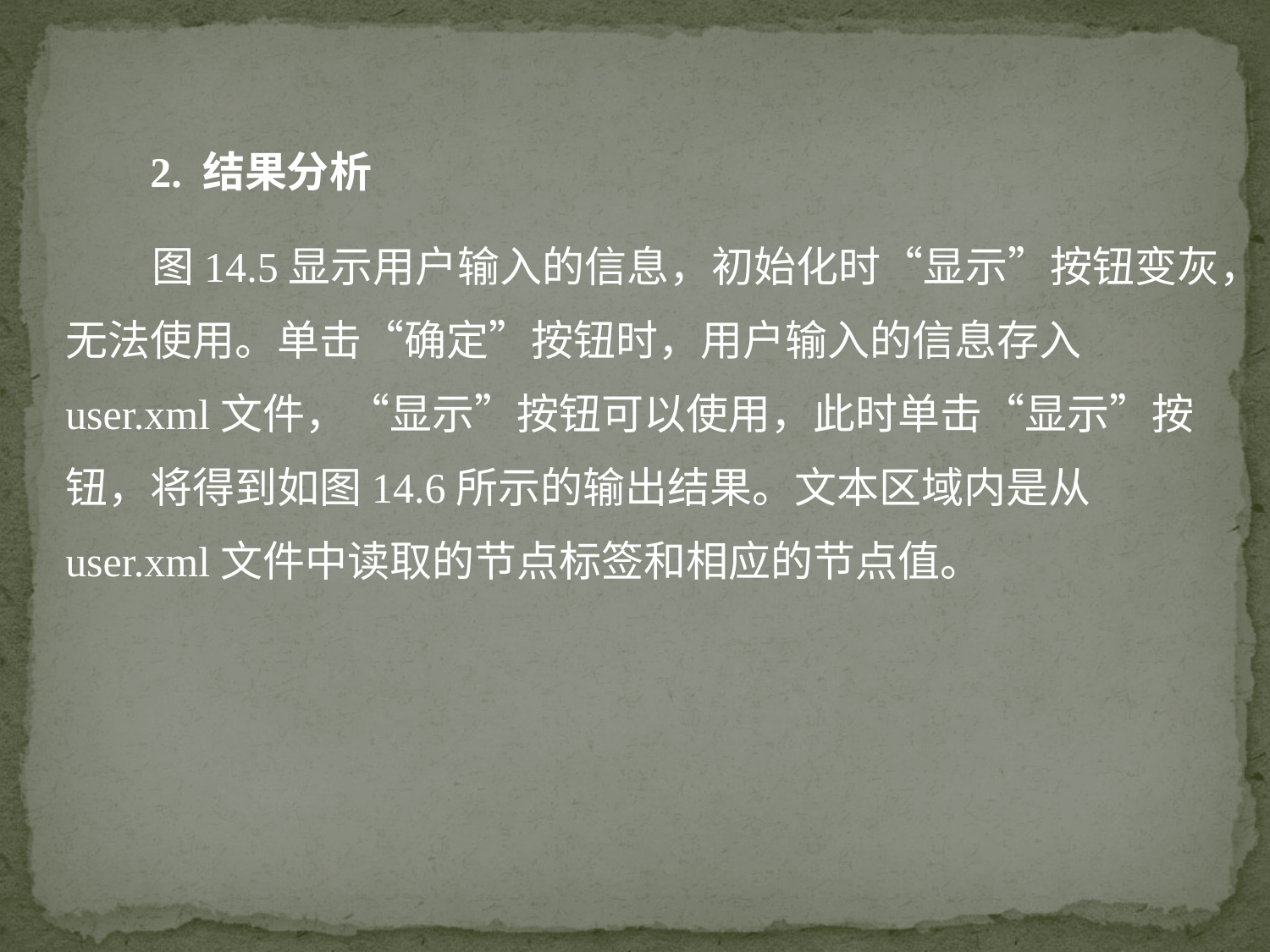

2. 结果分析
        图14.5显示用户输入的信息，初始化时“显示”按钮变灰，无法使用。单击“确定”按钮时，用户输入的信息存入user.xml文件，“显示”按钮可以使用，此时单击“显示”按钮，将得到如图14.6所示的输出结果。文本区域内是从user.xml文件中读取的节点标签和相应的节点值。